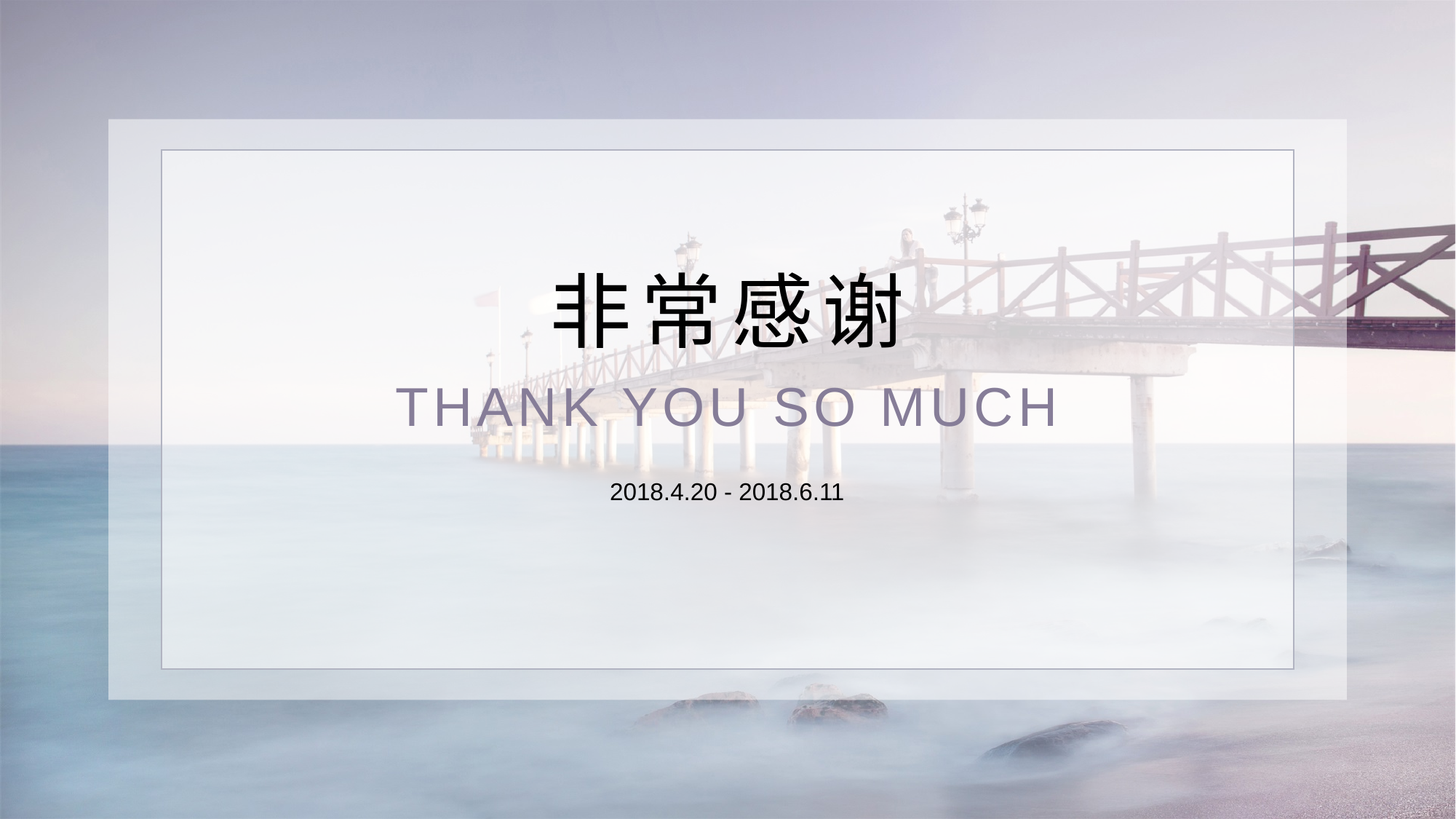

非常感谢
THANK YOU SO MUCH
2018.4.20 - 2018.6.11